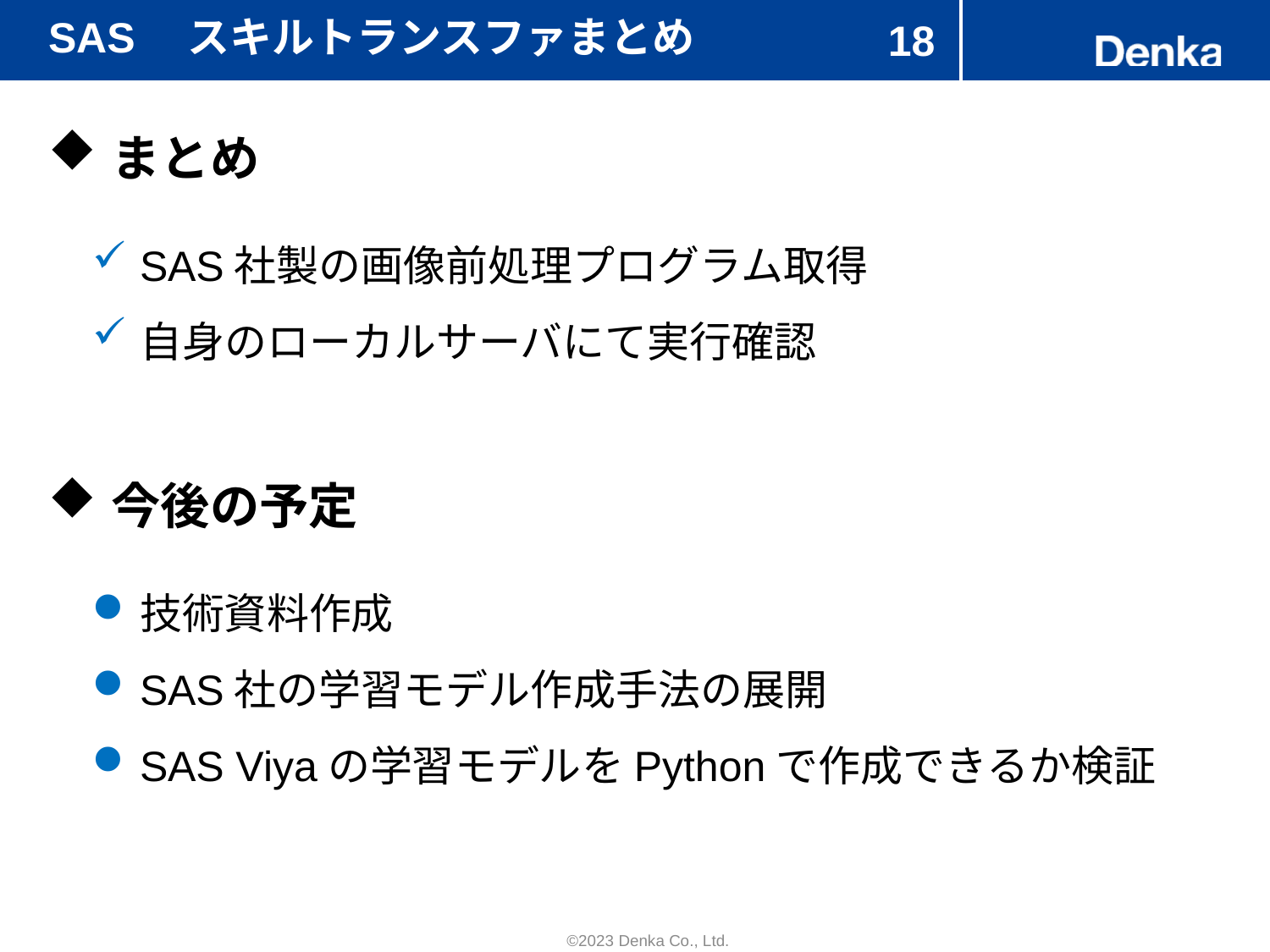

# SAS　スキルトランスファまとめ
18
まとめ
SAS社製の画像前処理プログラム取得
自身のローカルサーバにて実行確認
今後の予定
技術資料作成
SAS社の学習モデル作成手法の展開
SAS Viyaの学習モデルをPythonで作成できるか検証